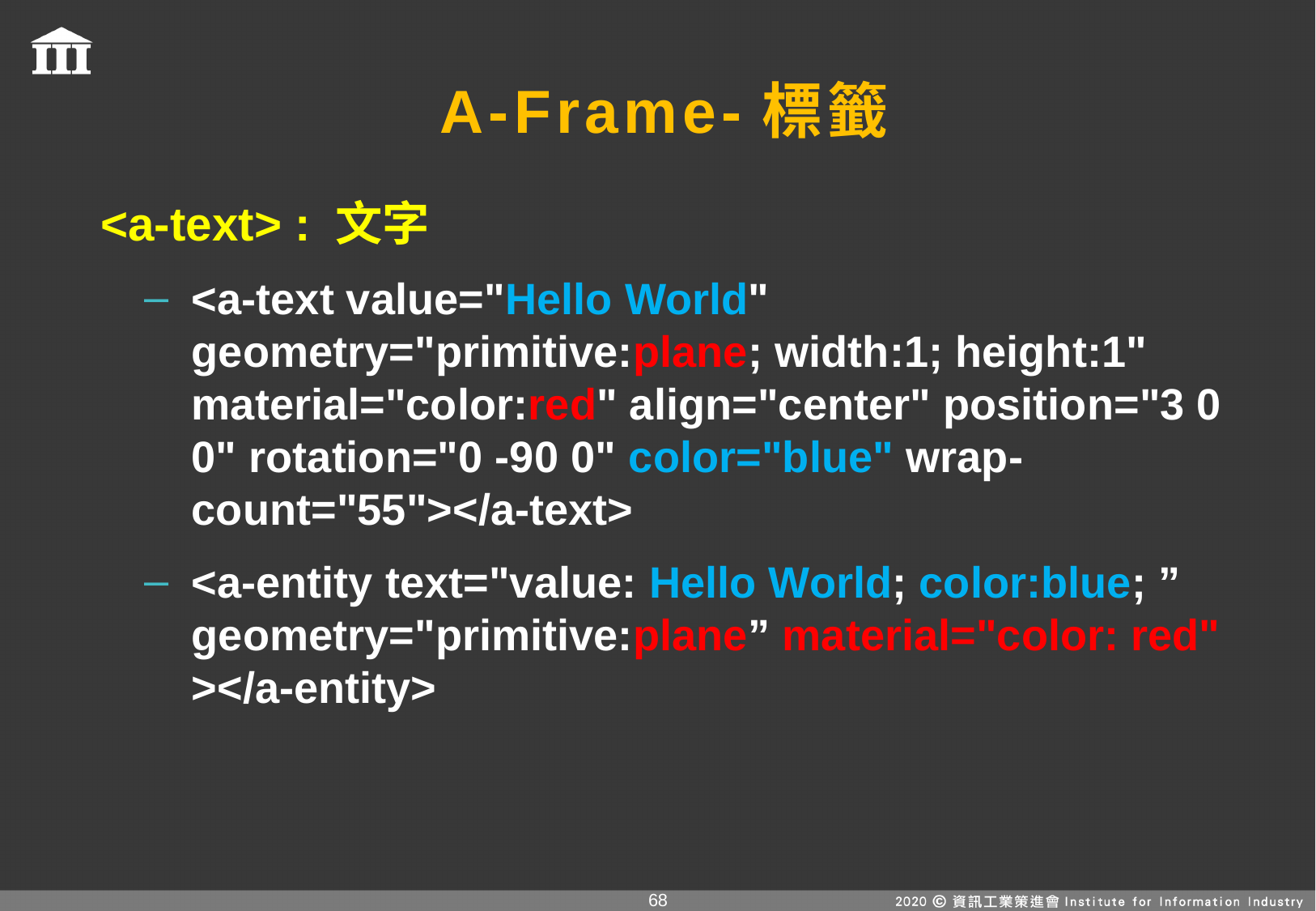

# A-Frame-標籤
<a-text> : 文字
<a-text value="Hello World" geometry="primitive:plane; width:1; height:1" material="color:red" align="center" position="3 0 0" rotation="0 -90 0" color="blue" wrap-count="55"></a-text>
<a-entity text="value: Hello World; color:blue; ” geometry="primitive:plane” material="color: red" ></a-entity>

68